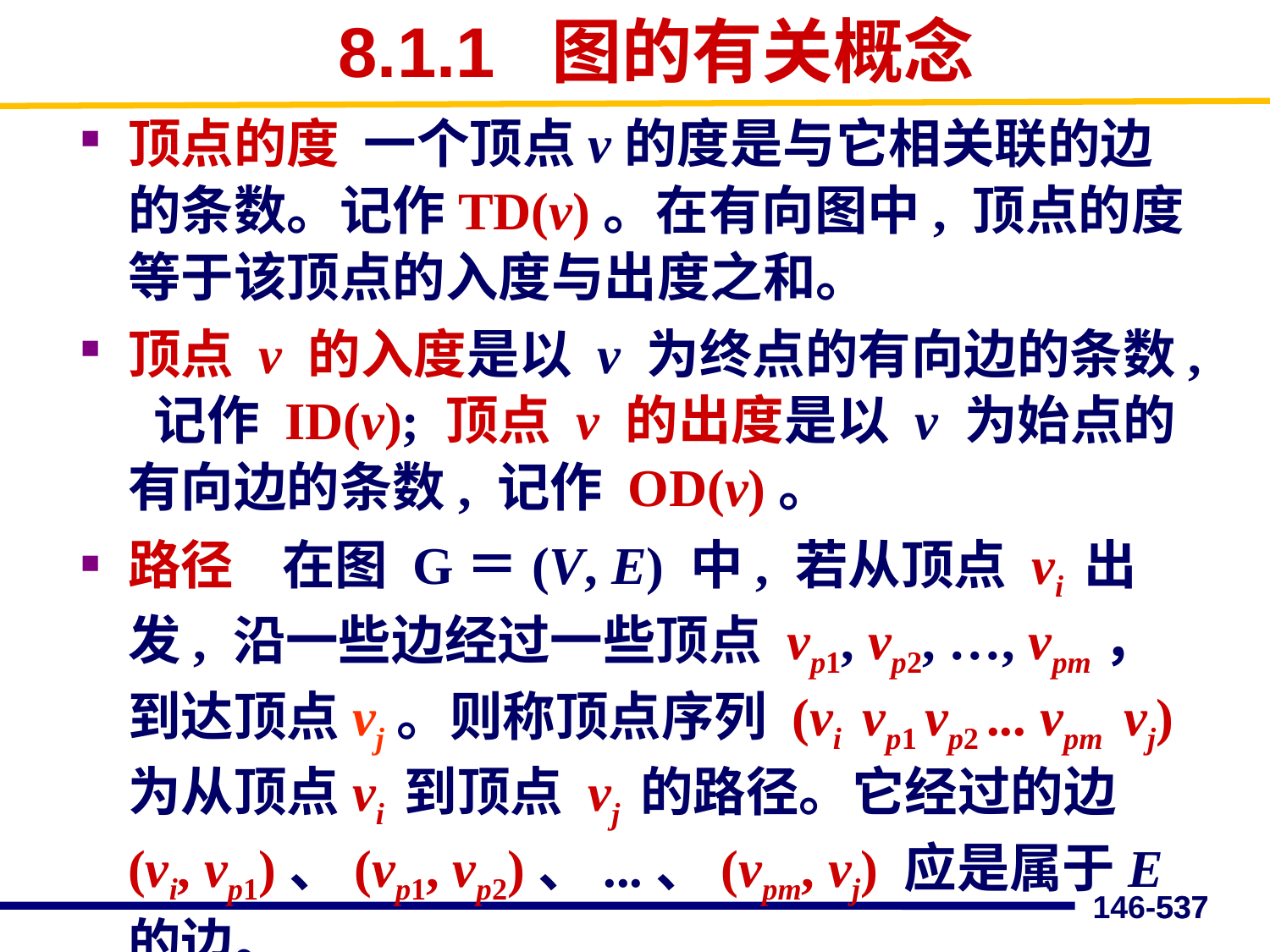

# 8.1.1  图的有关概念
顶点的度  一个顶点v的度是与它相关联的边的条数。记作TD(v)。在有向图中, 顶点的度等于该顶点的入度与出度之和。
顶点 v 的入度是以 v 为终点的有向边的条数, 记作 ID(v); 顶点 v 的出度是以 v 为始点的有向边的条数, 记作 OD(v)。
路径    在图 G＝(V, E) 中, 若从顶点 vi 出发, 沿一些边经过一些顶点 vp1, vp2, …, vpm，到达顶点vj。则称顶点序列 (vi  vp1 vp2 ... vpm  vj) 为从顶点vi 到顶点 vj 的路径。它经过的边(vi, vp1)、(vp1, vp2)、...、(vpm, vj) 应是属于E的边。
537
146-537